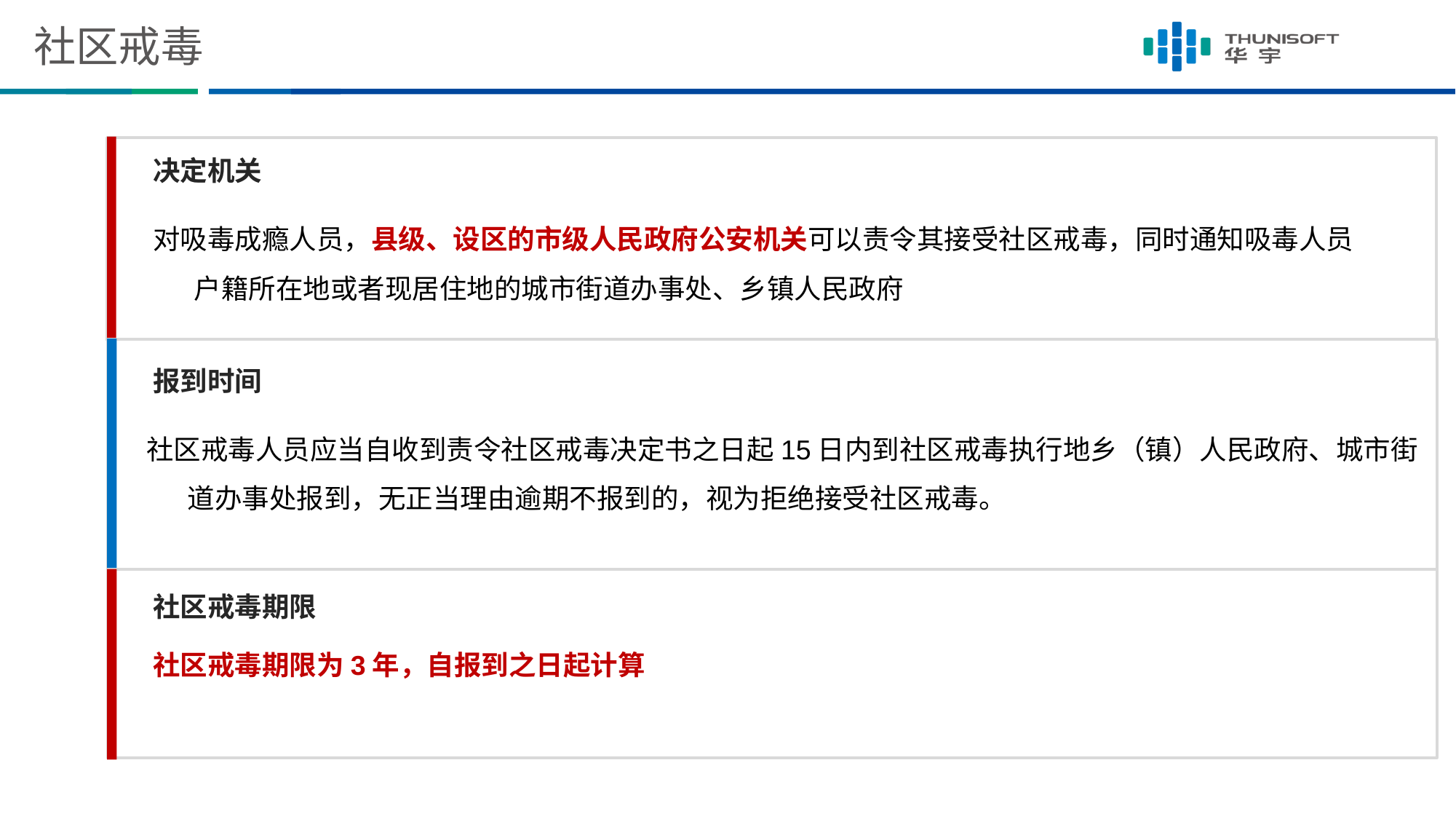

# 社区戒毒

决定机关
对吸毒成瘾人员，县级、设区的市级人民政府公安机关可以责令其接受社区戒毒，同时通知吸毒人员户籍所在地或者现居住地的城市街道办事处、乡镇人民政府

报到时间
社区戒毒人员应当自收到责令社区戒毒决定书之日起15日内到社区戒毒执行地乡（镇）人民政府、城市街道办事处报到，无正当理由逾期不报到的，视为拒绝接受社区戒毒。

社区戒毒期限
社区戒毒期限为3年，自报到之日起计算